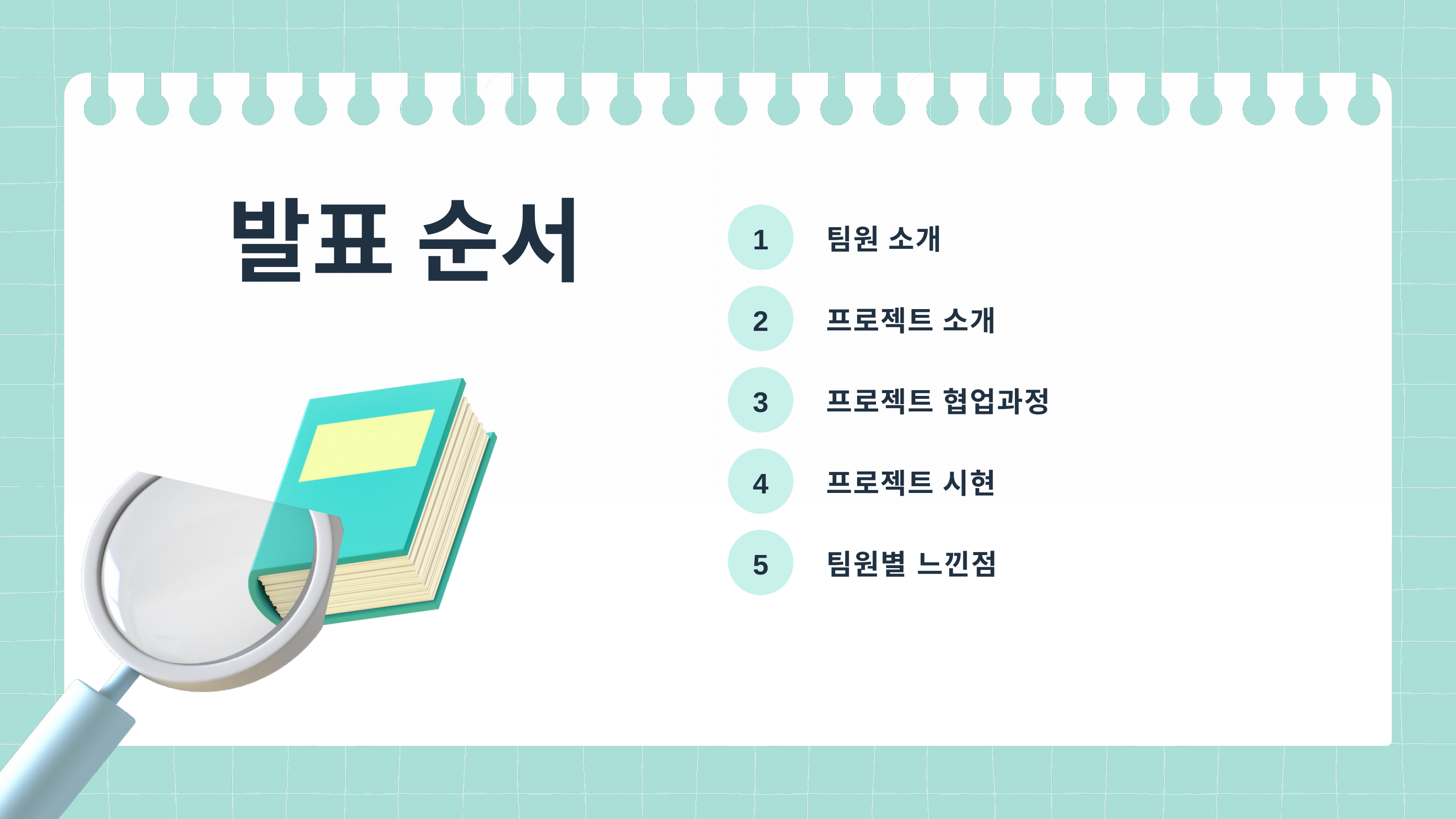

발표 순서

1
팀원 소개

2
프로젝트 소개

3
프로젝트 협업과정

4
프로젝트 시현

5
팀원별 느낀점